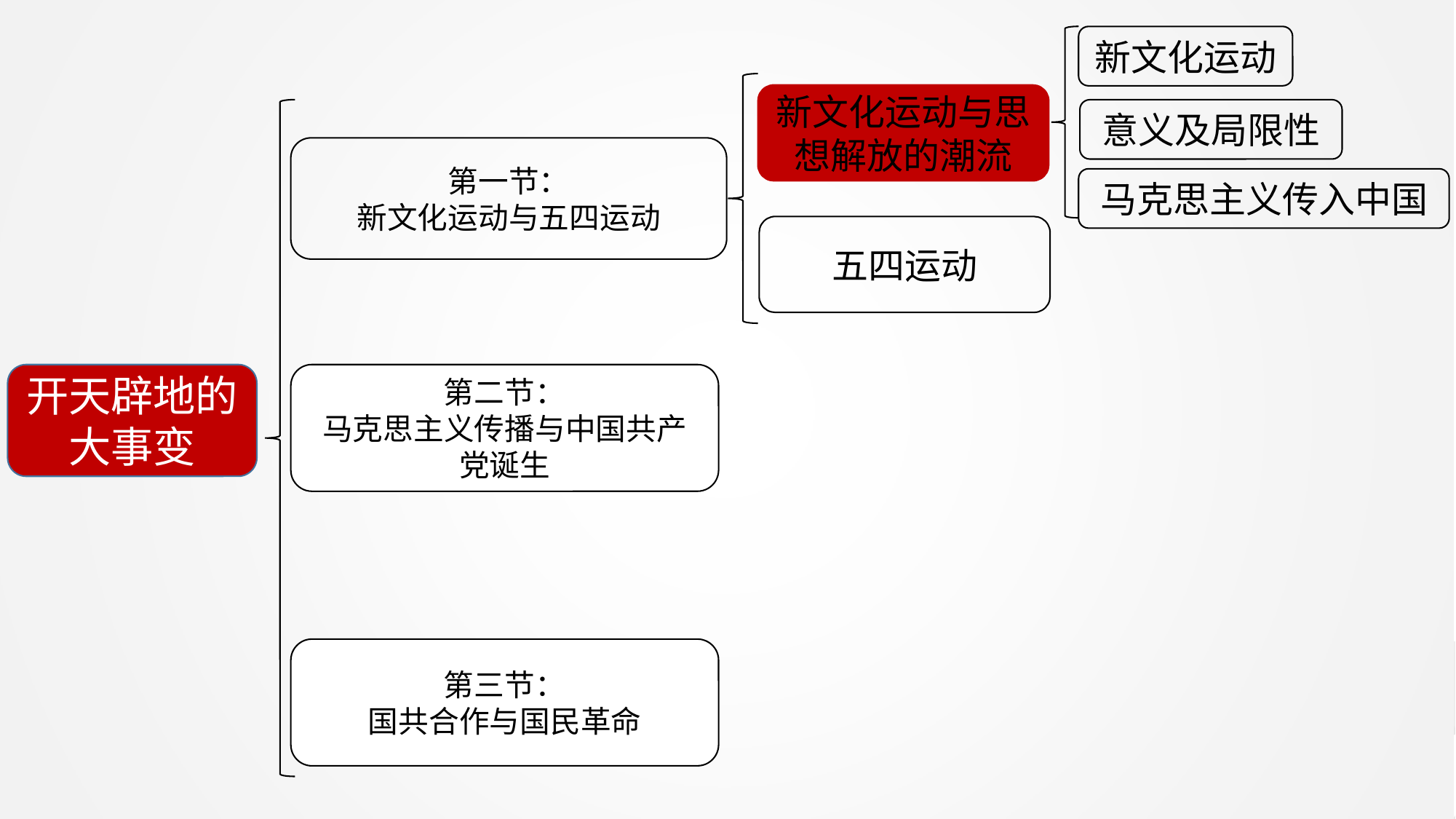

新文化运动

新文化运动与思想解放的潮流

意义及局限性
第一节：
新文化运动与五四运动
马克思主义传入中国
五四运动
开天辟地的大事变
第二节：
马克思主义传播与中国共产党诞生
第三节：
国共合作与国民革命